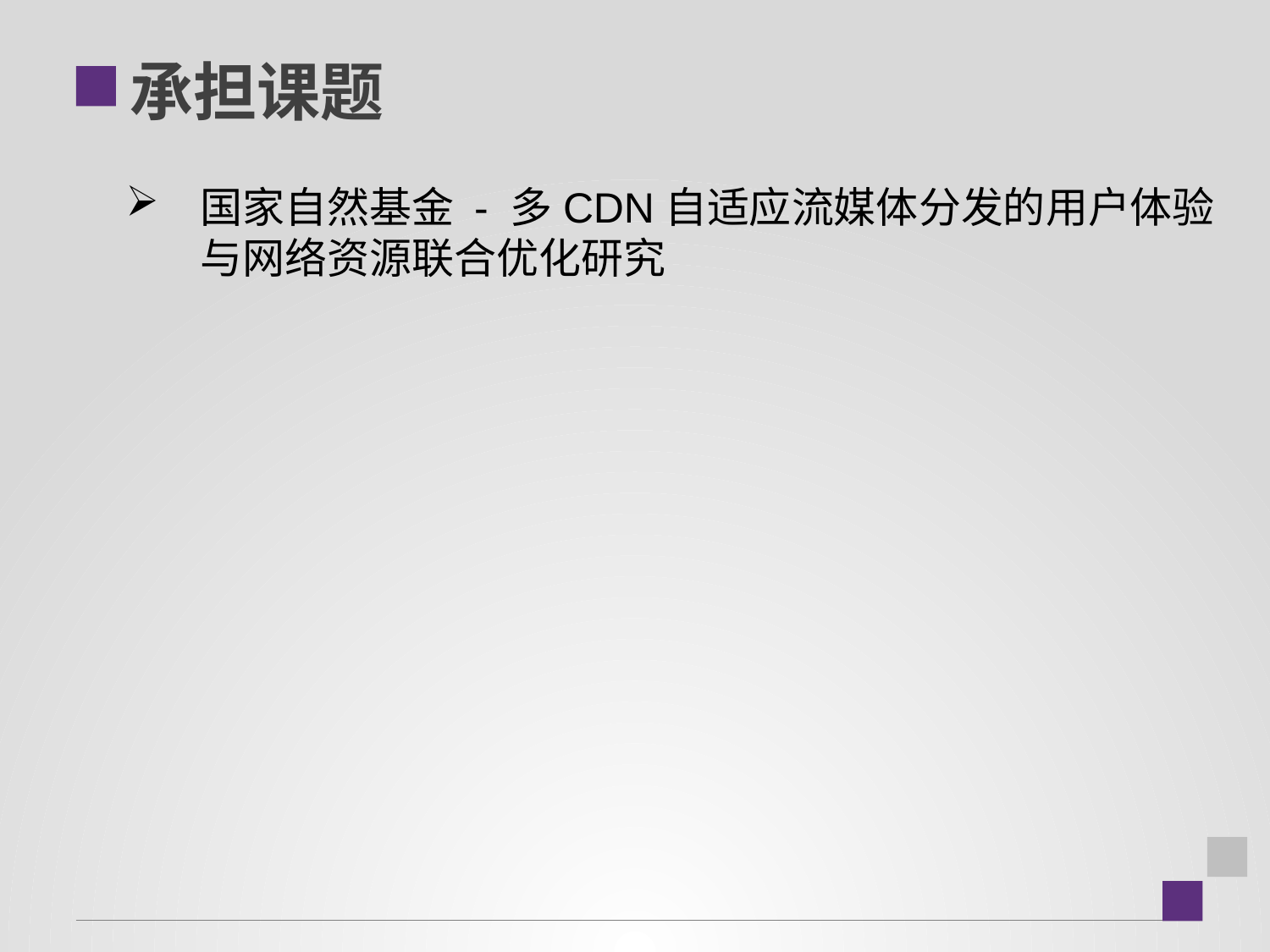

承担课题

国家自然基金 - 多CDN自适应流媒体分发的用户体验与网络资源联合优化研究